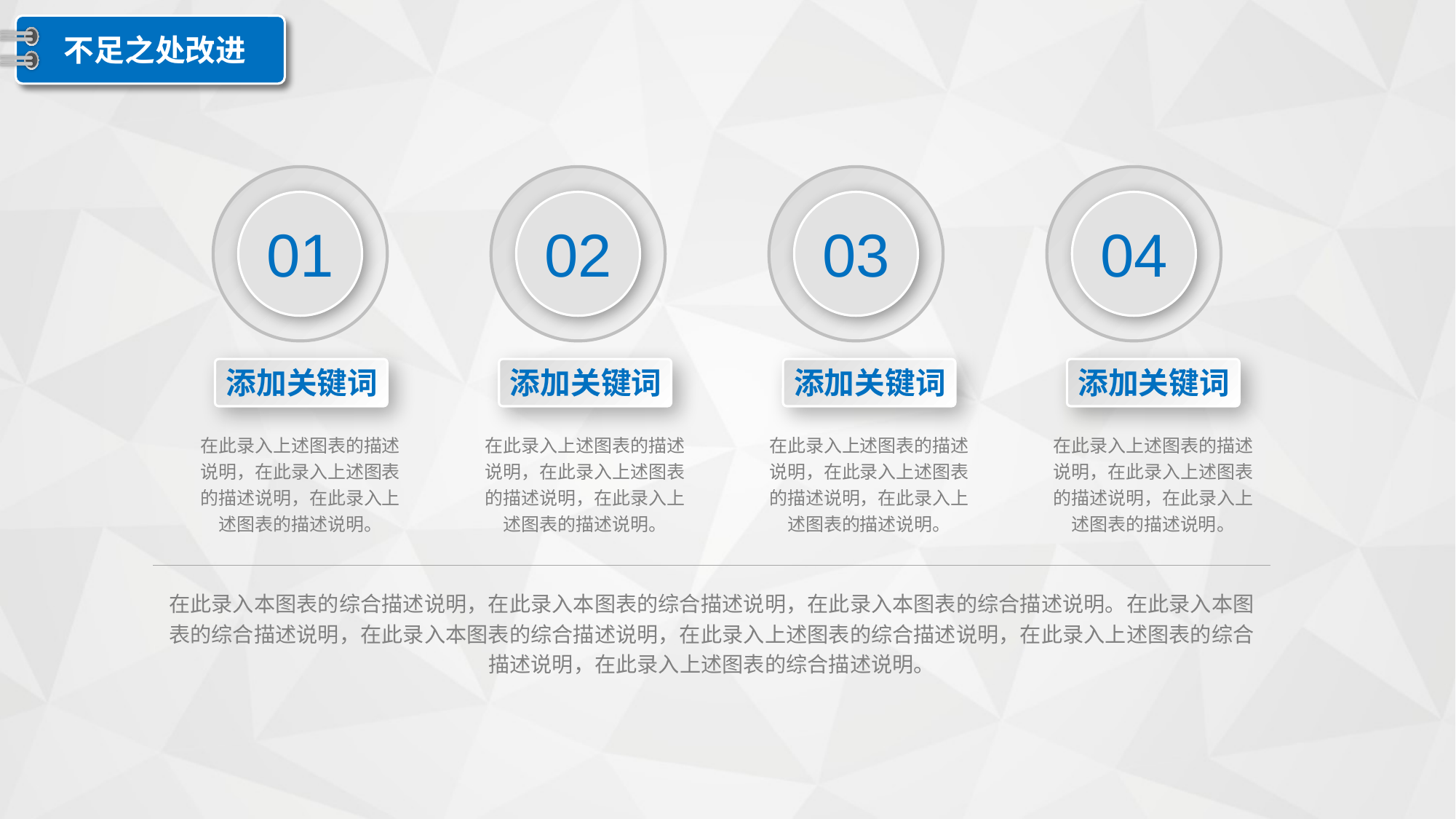

不足之处改进

01

02

03

04

添加关键词

添加关键词

添加关键词

添加关键词
在此录入上述图表的描述说明，在此录入上述图表的描述说明，在此录入上述图表的描述说明。
在此录入上述图表的描述说明，在此录入上述图表的描述说明，在此录入上述图表的描述说明。
在此录入上述图表的描述说明，在此录入上述图表的描述说明，在此录入上述图表的描述说明。
在此录入上述图表的描述说明，在此录入上述图表的描述说明，在此录入上述图表的描述说明。
在此录入本图表的综合描述说明，在此录入本图表的综合描述说明，在此录入本图表的综合描述说明。在此录入本图表的综合描述说明，在此录入本图表的综合描述说明，在此录入上述图表的综合描述说明，在此录入上述图表的综合描述说明，在此录入上述图表的综合描述说明。